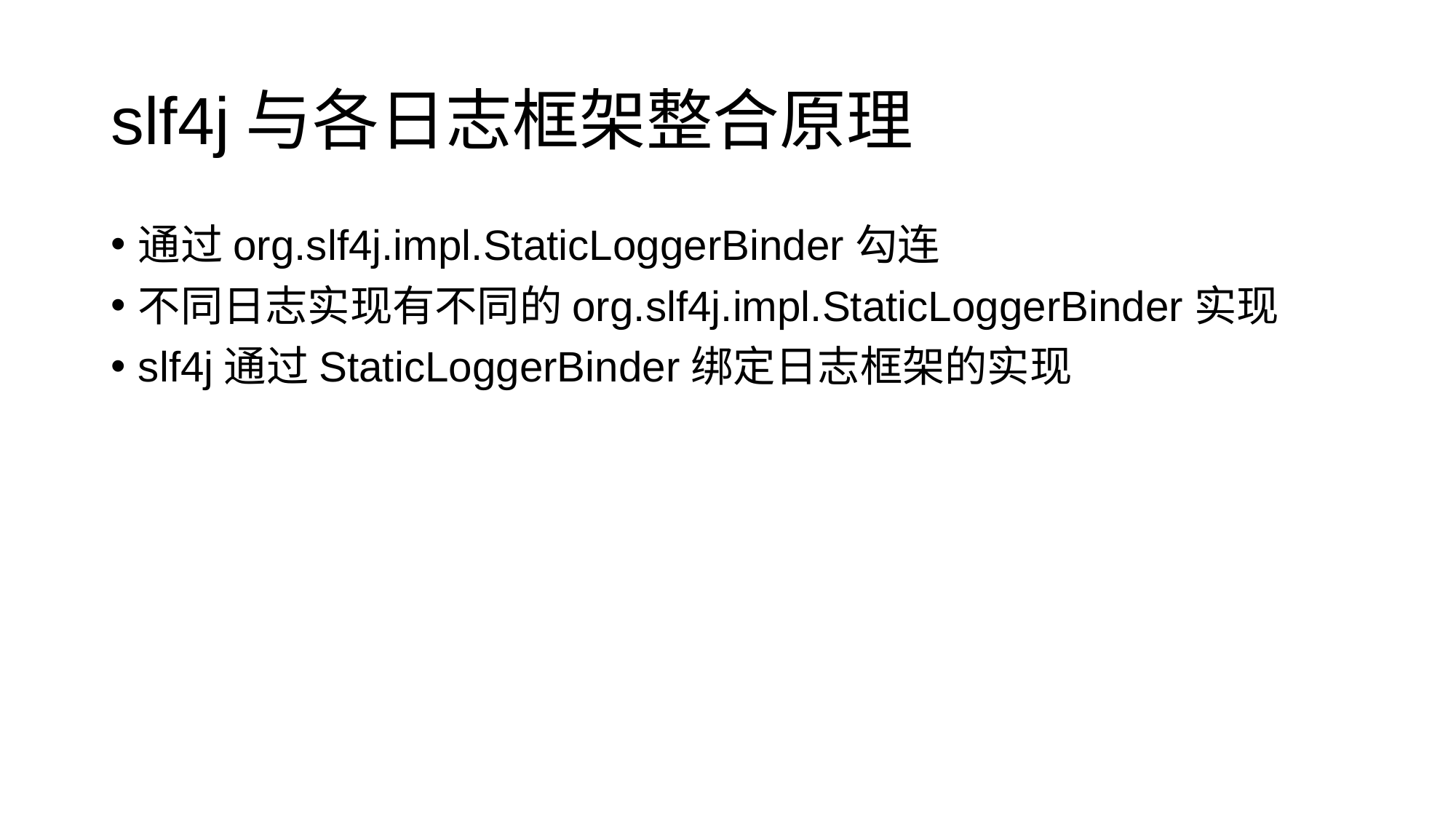

# slf4j与各日志框架整合原理
通过org.slf4j.impl.StaticLoggerBinder勾连
不同日志实现有不同的org.slf4j.impl.StaticLoggerBinder实现
slf4j通过StaticLoggerBinder绑定日志框架的实现